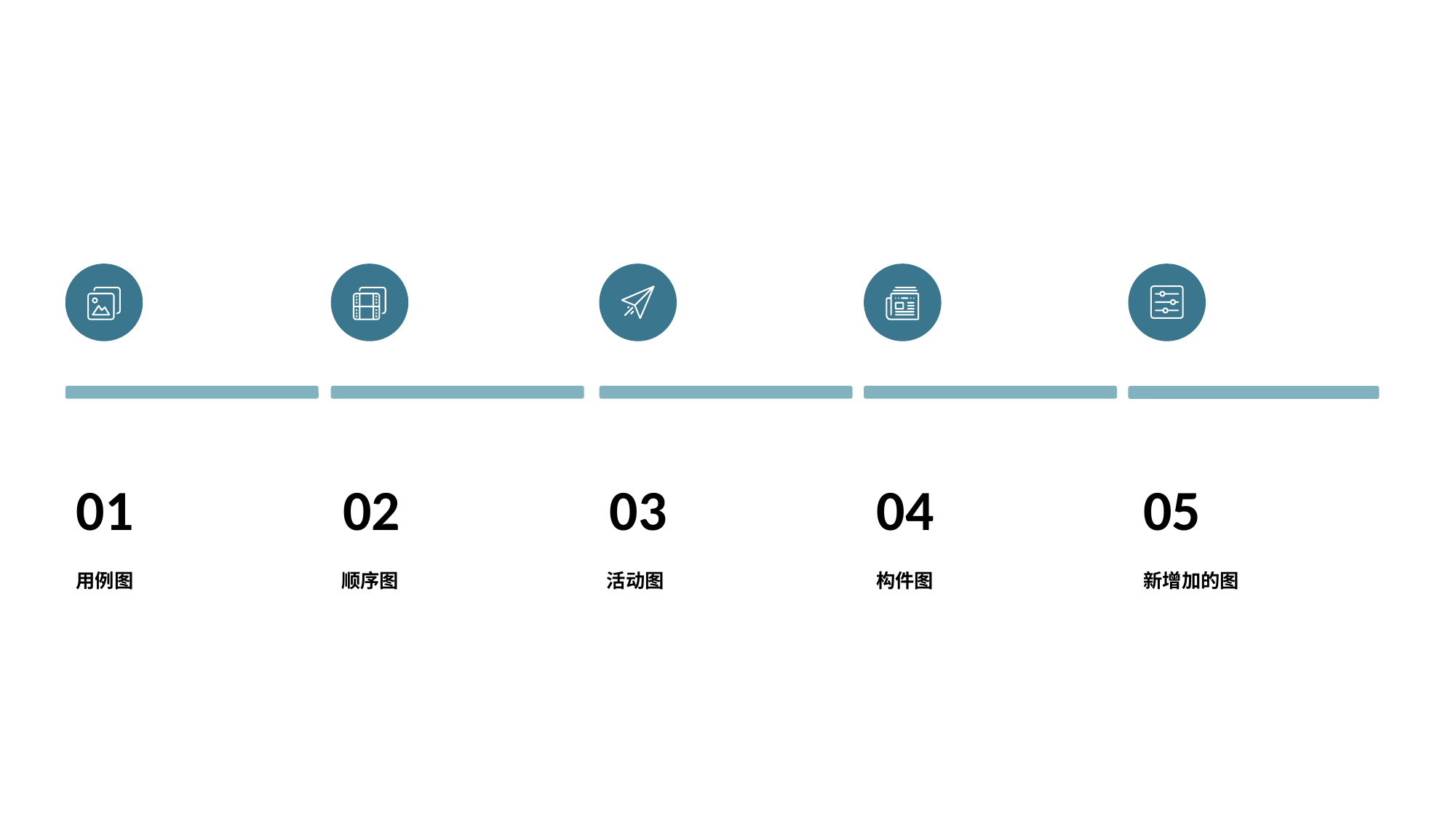

01
02
03
04
05
用例图
顺序图
活动图
构件图
新增加的图